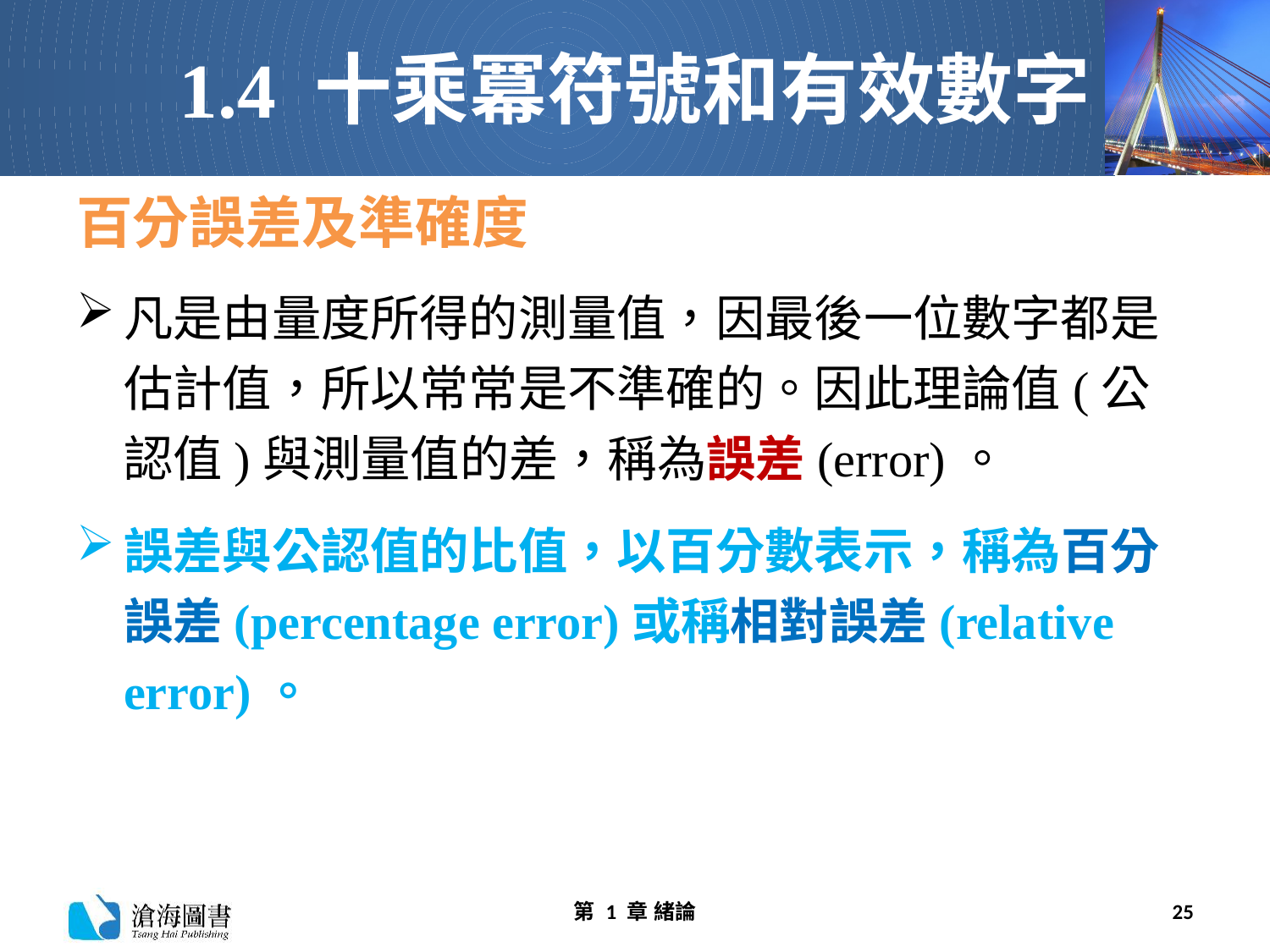

# 1.4 十乘冪符號和有效數字
百分誤差及準確度
凡是由量度所得的測量值，因最後一位數字都是估計值，所以常常是不準確的。因此理論值(公認值)與測量值的差，稱為誤差(error)。
誤差與公認值的比值，以百分數表示，稱為百分誤差(percentage error)或稱相對誤差(relative error)。
第 1 章 緒論
25